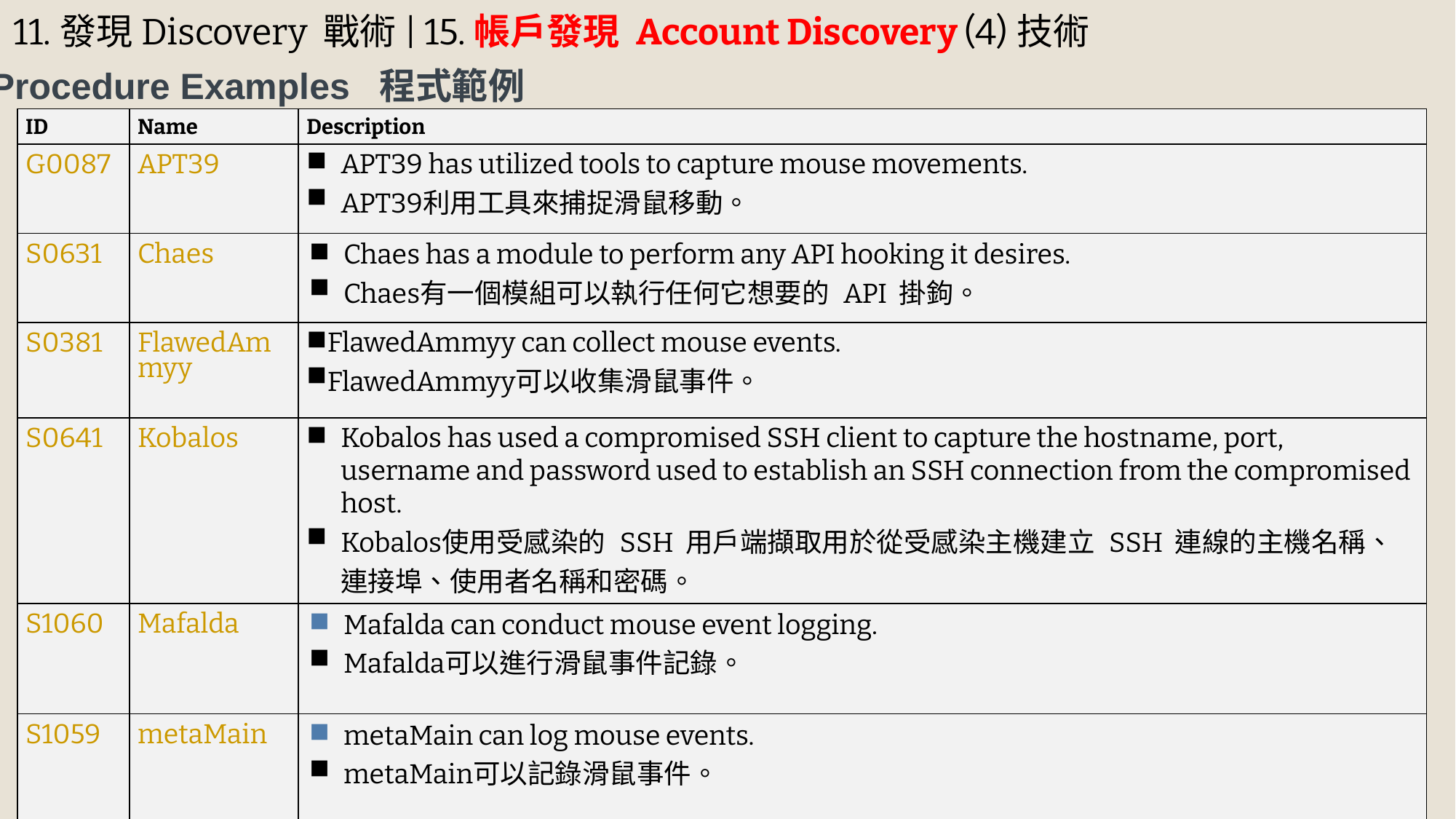

11.發現Discovery 戰術| 15.帳戶發現 Account Discovery (4)技術
Procedure Examples  程式範例
| ID | Name | Description |
| --- | --- | --- |
| G0087 | APT39 | APT39 has utilized tools to capture mouse movements. APT39利用工具來捕捉滑鼠移動。 |
| S0631 | Chaes | Chaes has a module to perform any API hooking it desires. Chaes有一個模組可以執行任何它想要的 API 掛鉤。 |
| S0381 | FlawedAmmyy | FlawedAmmyy can collect mouse events. FlawedAmmyy可以收集滑鼠事件。 |
| S0641 | Kobalos | Kobalos has used a compromised SSH client to capture the hostname, port, username and password used to establish an SSH connection from the compromised host. Kobalos使用受感染的 SSH 用戶端擷取用於從受感染主機建立 SSH 連線的主機名稱、連接埠、使用者名稱和密碼。 |
| S1060 | Mafalda | Mafalda can conduct mouse event logging. Mafalda可以進行滑鼠事件記錄。 |
| S1059 | metaMain | metaMain can log mouse events. metaMain可以記錄滑鼠事件。 |
70